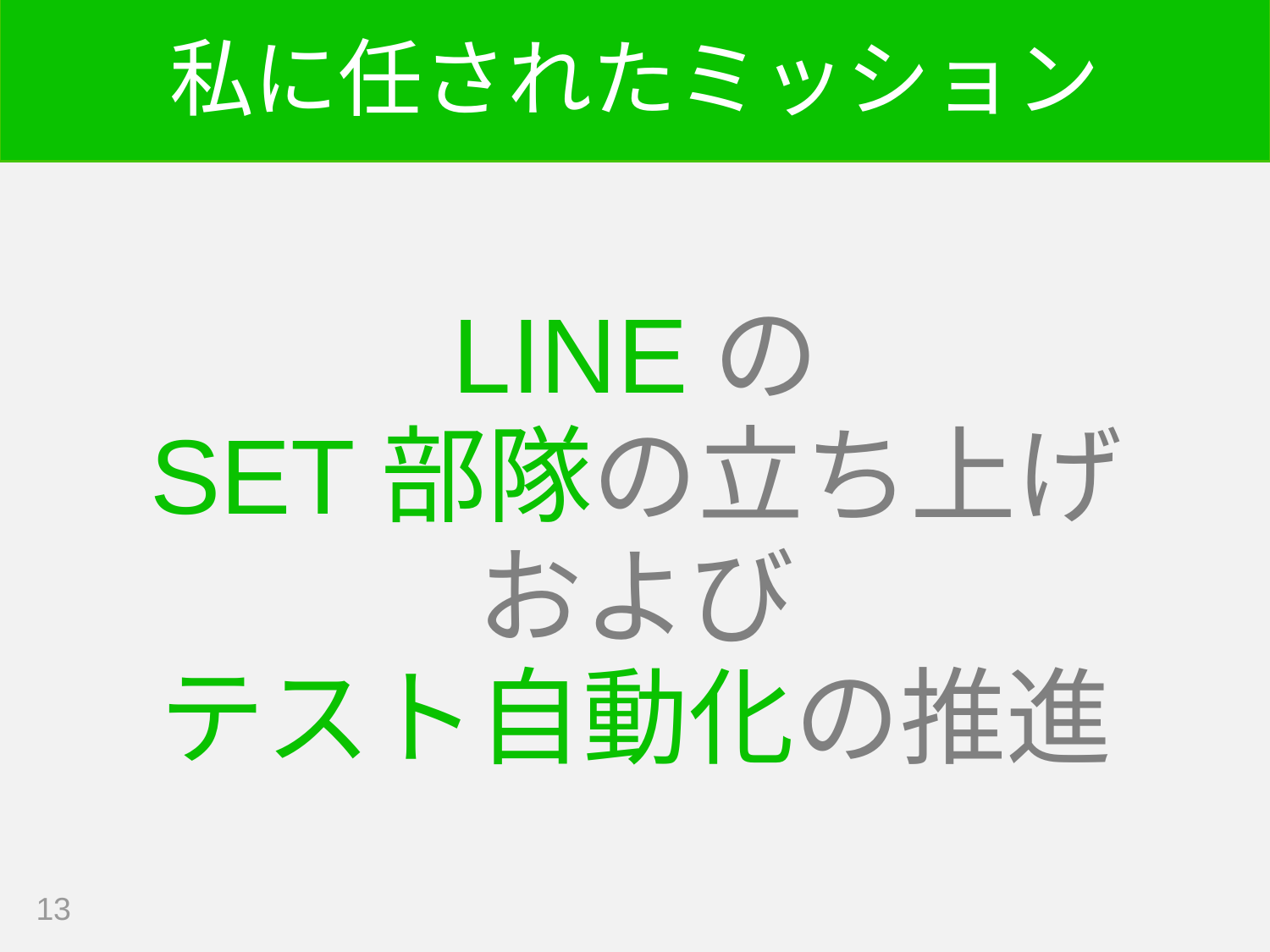

# 私に任されたミッション
LINEの
SET部隊の立ち上げ
および
テスト自動化の推進
13